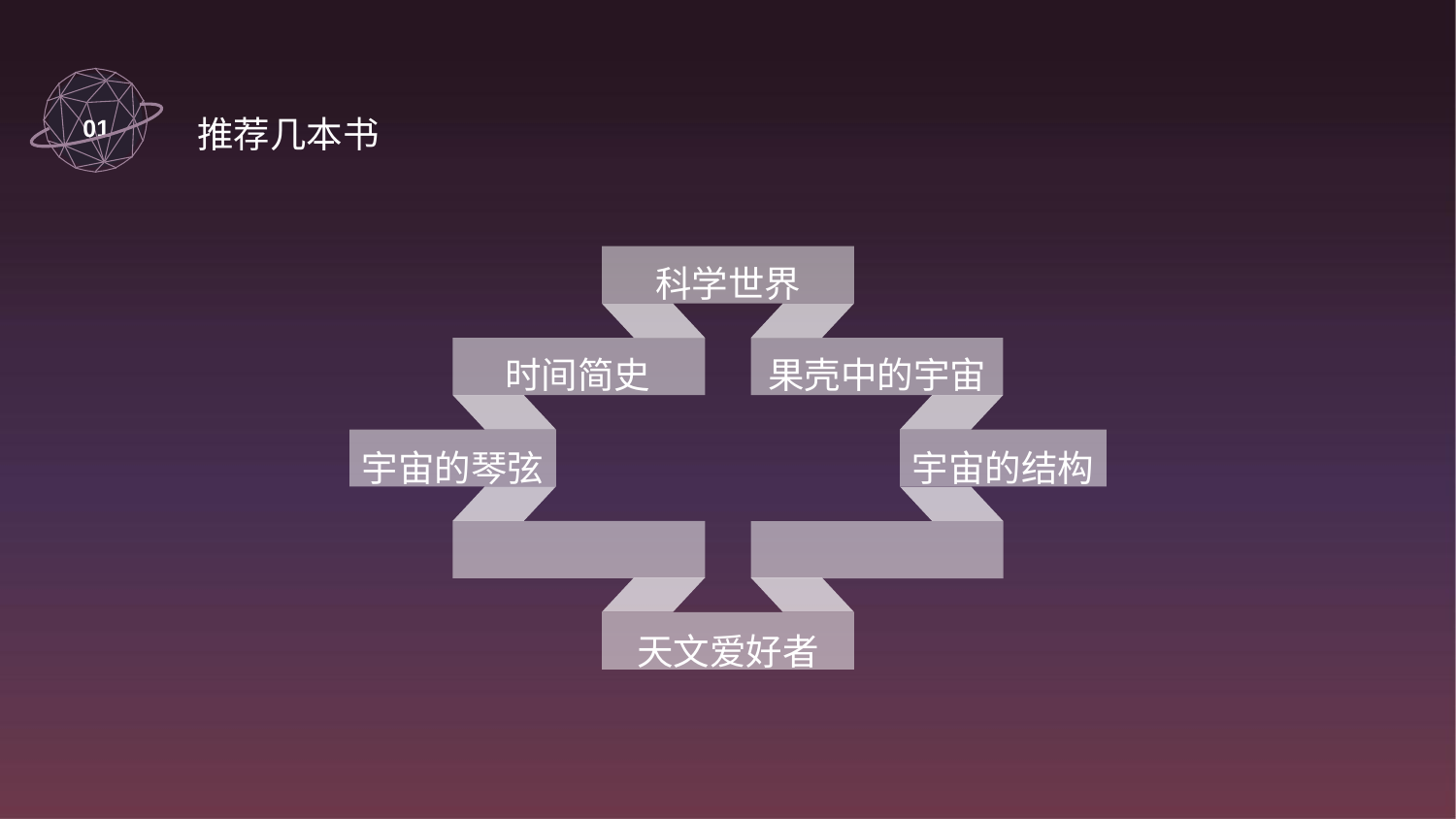

01

 推荐几本书

科学世界
时间简史
果壳中的宇宙
宇宙的琴弦
宇宙的结构
天文爱好者